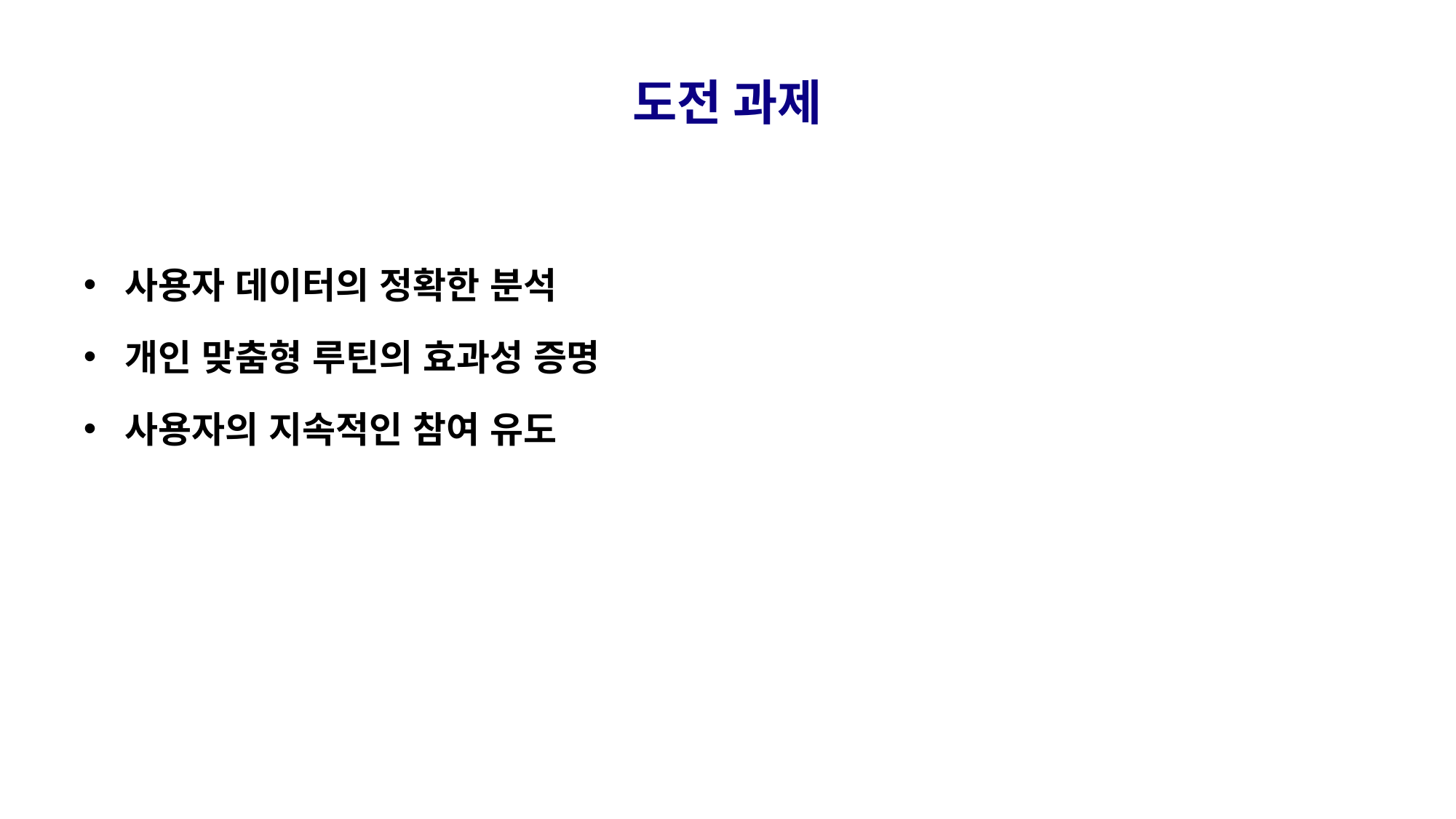

# 도전 과제

사용자 데이터의 정확한 분석
개인 맞춤형 루틴의 효과성 증명
사용자의 지속적인 참여 유도